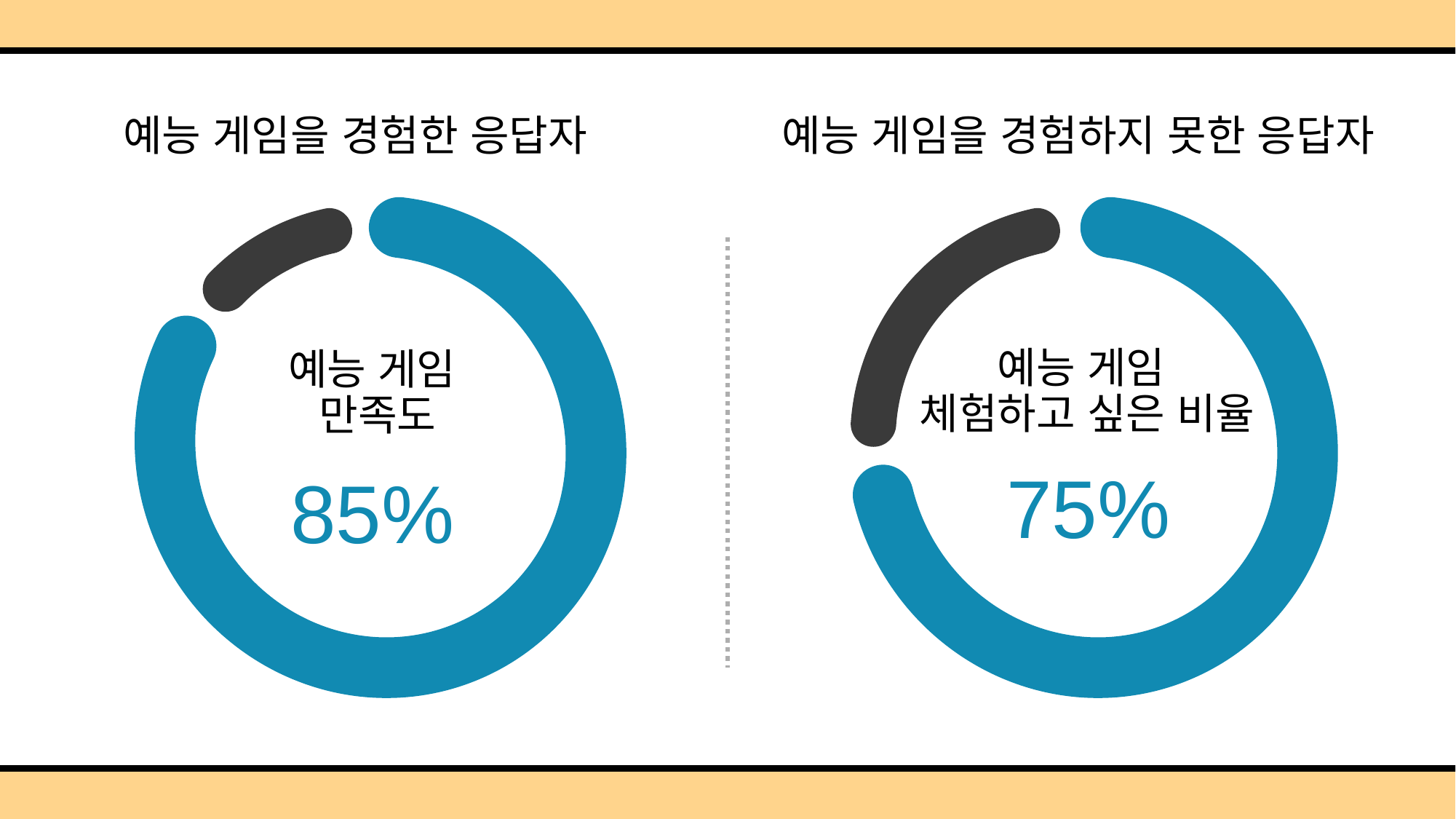

예능 게임을 경험한 응답자
예능 게임을 경험하지 못한 응답자

### Chart

| Category |
|---|

예능 게임
체험하고 싶은 비율
# 예능 게임 만족도
75%
85%